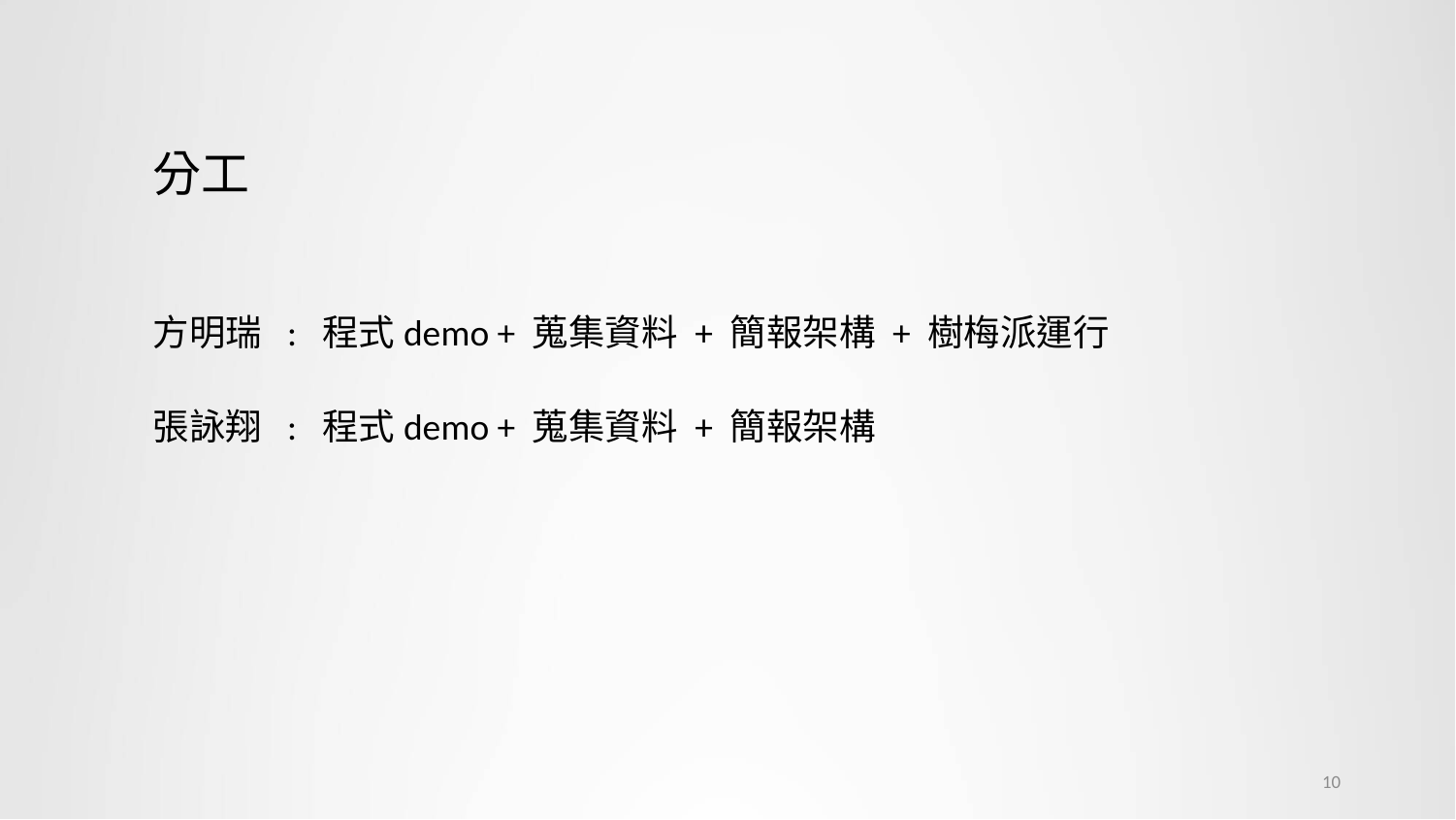

分工
方明瑞  :  程式demo + 蒐集資料 + 簡報架構 + 樹梅派運行
張詠翔  :  程式demo + 蒐集資料 + 簡報架構
10